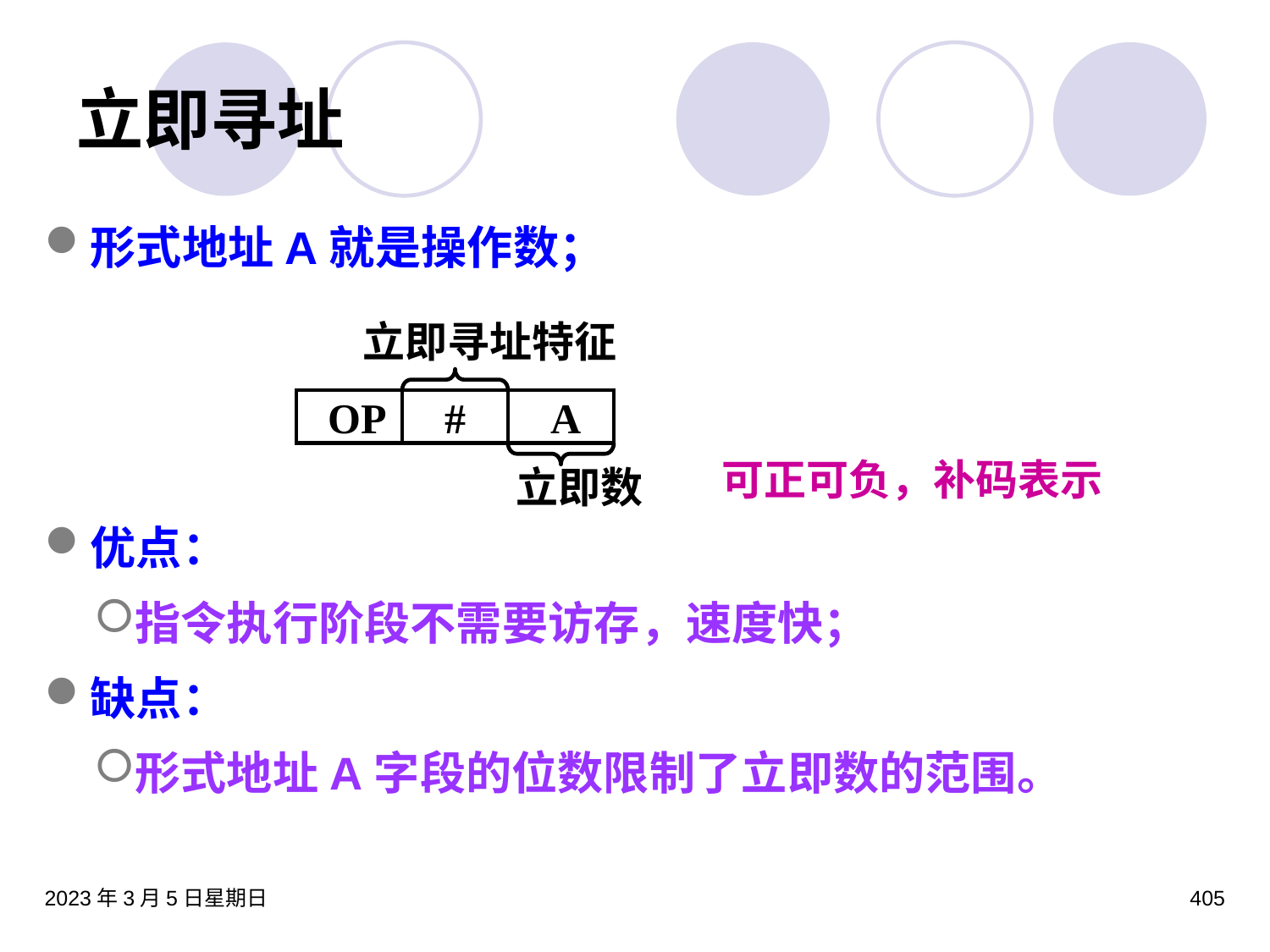

# 立即寻址
形式地址A就是操作数；

优点：
指令执行阶段不需要访存，速度快；
缺点：
形式地址A字段的位数限制了立即数的范围。
立即寻址特征

OP
 #
 A

立即数
 可正可负，补码表示
2023年3月5日星期日
405